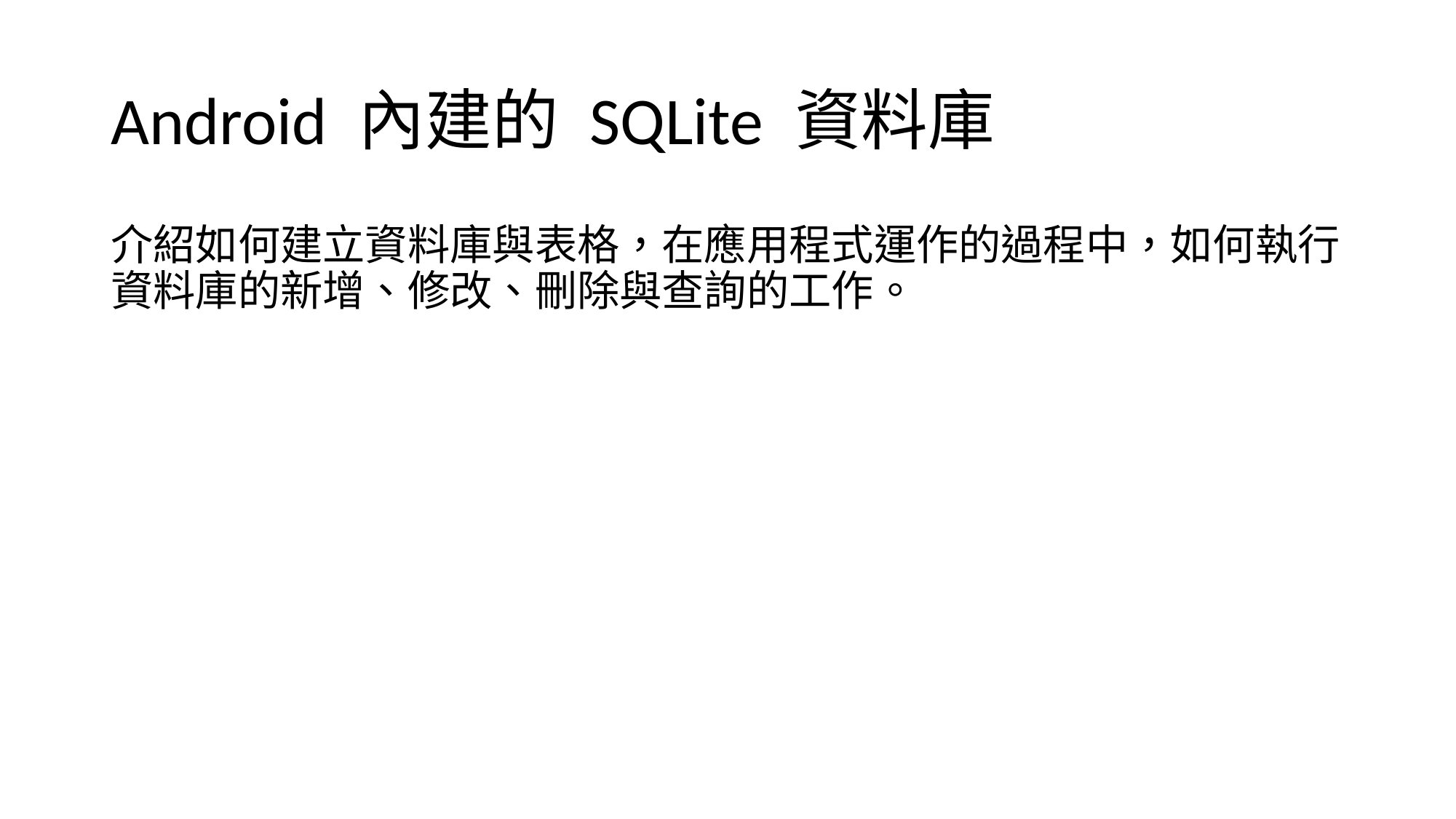

# Android 內建的 SQLite 資料庫
介紹如何建立資料庫與表格，在應用程式運作的過程中，如何執行資料庫的新增、修改、刪除與查詢的工作。